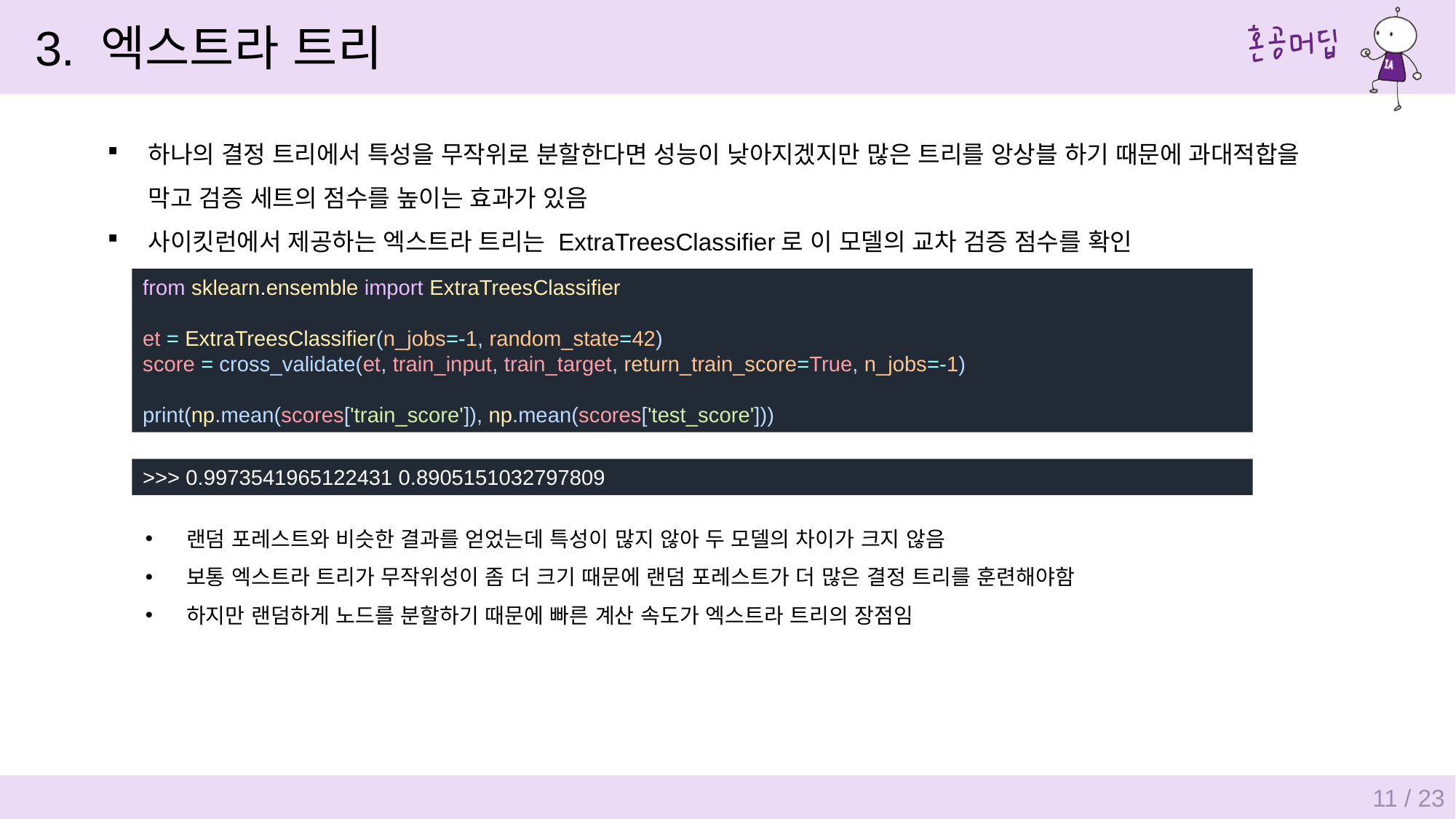

3. 엑스트라 트리
하나의 결정 트리에서 특성을 무작위로 분할한다면 성능이 낮아지겠지만 많은 트리를 앙상블 하기 때문에 과대적합을
막고 검증 세트의 점수를 높이는 효과가 있음
사이킷런에서 제공하는 엑스트라 트리는 ExtraTreesClassifier로 이 모델의 교차 검증 점수를 확인
from sklearn.ensemble import ExtraTreesClassifier
et = ExtraTreesClassifier(n_jobs=-1, random_state=42)
score = cross_validate(et, train_input, train_target, return_train_score=True, n_jobs=-1)
print(np.mean(scores['train_score']), np.mean(scores['test_score']))
>>> 0.9973541965122431 0.8905151032797809
랜덤 포레스트와 비슷한 결과를 얻었는데 특성이 많지 않아 두 모델의 차이가 크지 않음
보통 엑스트라 트리가 무작위성이 좀 더 크기 때문에 랜덤 포레스트가 더 많은 결정 트리를 훈련해야함
하지만 랜덤하게 노드를 분할하기 때문에 빠른 계산 속도가 엑스트라 트리의 장점임
11 / 23